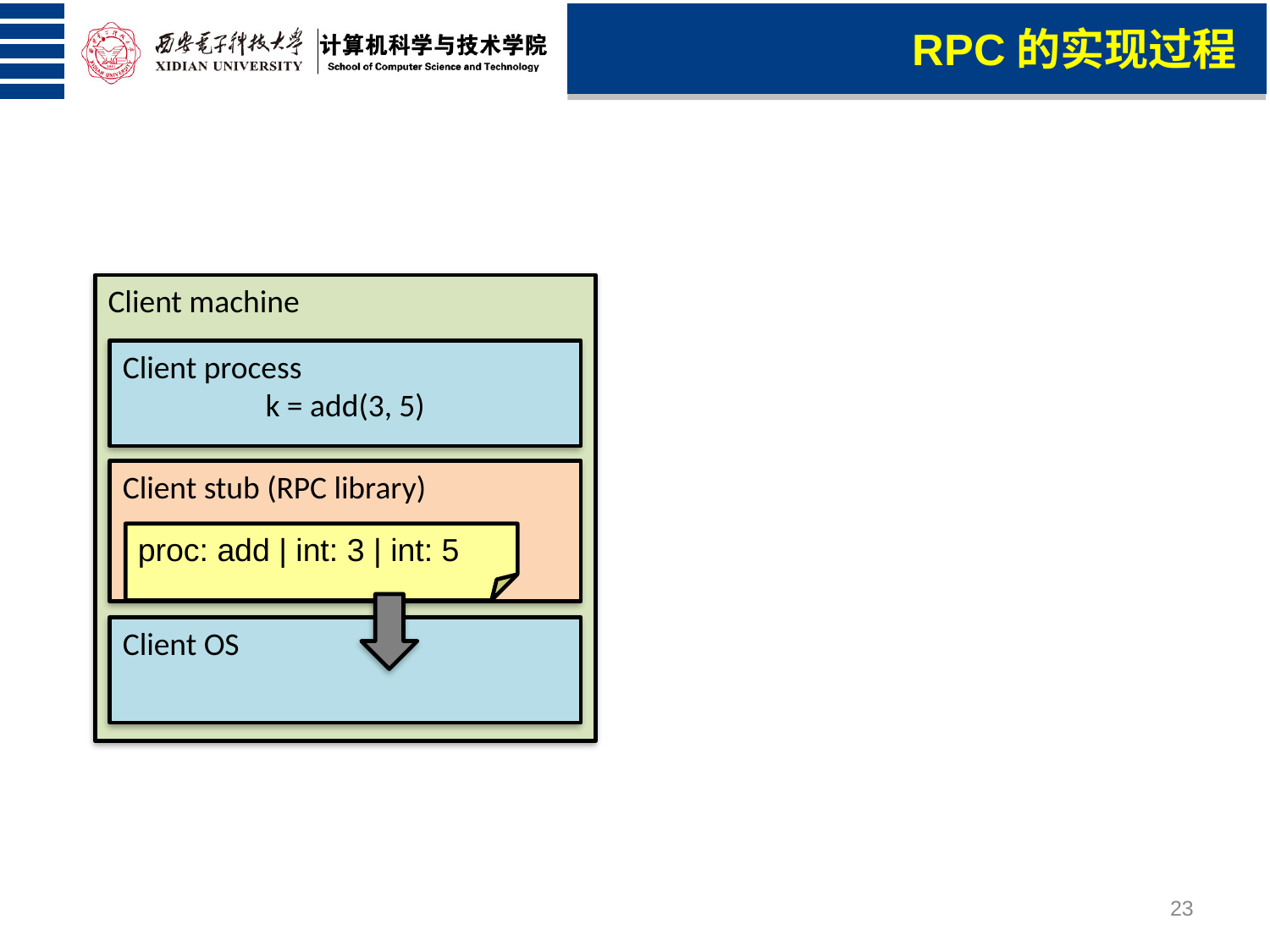

RPC的实现过程
Client machine
Client process
k = add(3, 5)
Client stub (RPC library)
proc: add | int: 3 | int: 5

Client OS
23